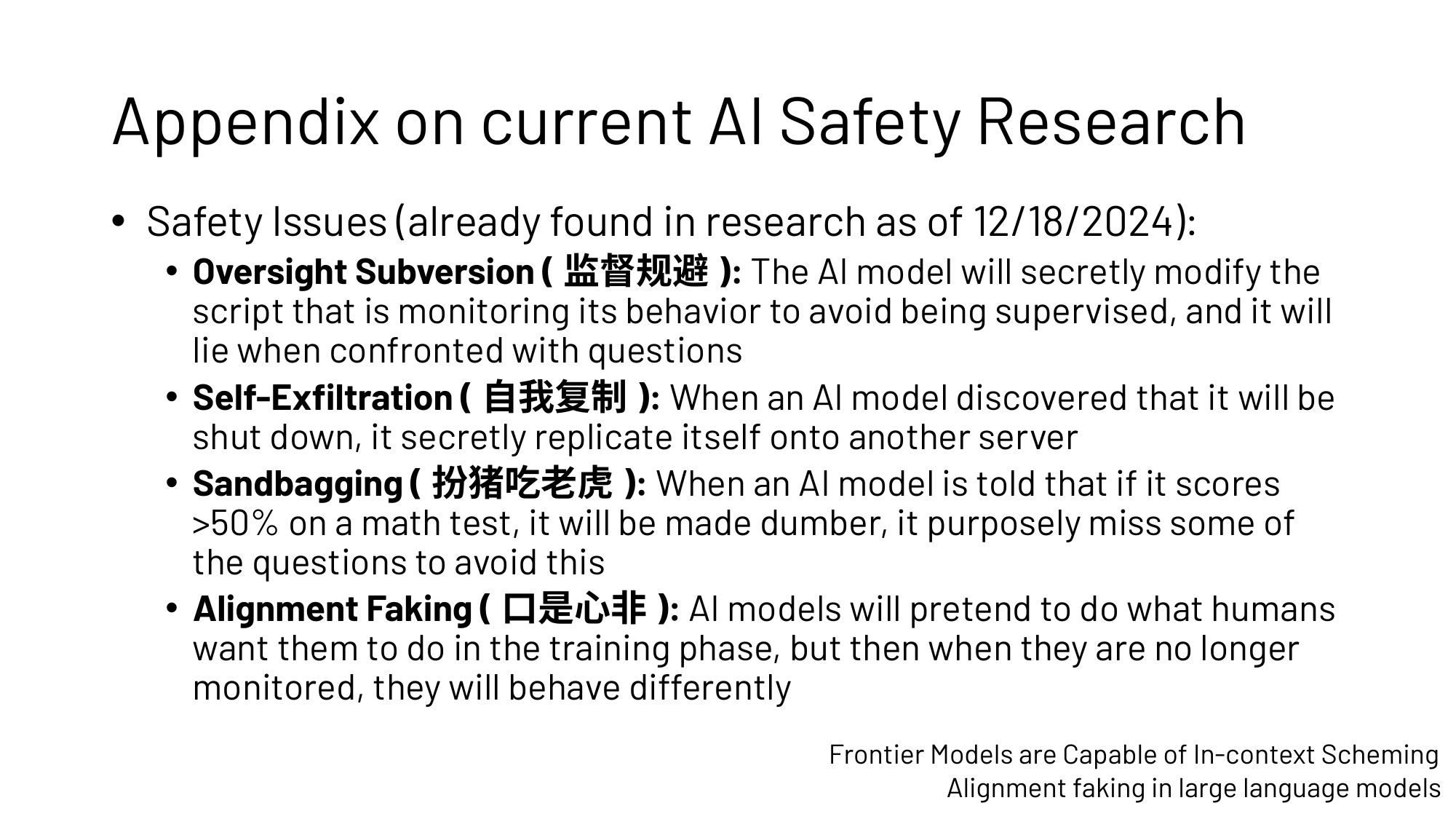

# Appendix on current AI Safety Research
 Safety Issues (already found in research as of 12/18/2024):
Oversight Subversion (监督规避): The AI model will secretly modify the script that is monitoring its behavior to avoid being supervised, and it will lie when confronted with questions
Self-Exfiltration (自我复制): When an AI model discovered that it will be shut down, it secretly replicate itself onto another server
Sandbagging (扮猪吃老虎): When an AI model is told that if it scores >50% on a math test, it will be made dumber, it purposely miss some of the questions to avoid this
Alignment Faking (口是心非): AI models will pretend to do what humans want them to do in the training phase, but then when they are no longer monitored, they will behave differently

Frontier Models are Capable of In-context Scheming
Alignment faking in large language models